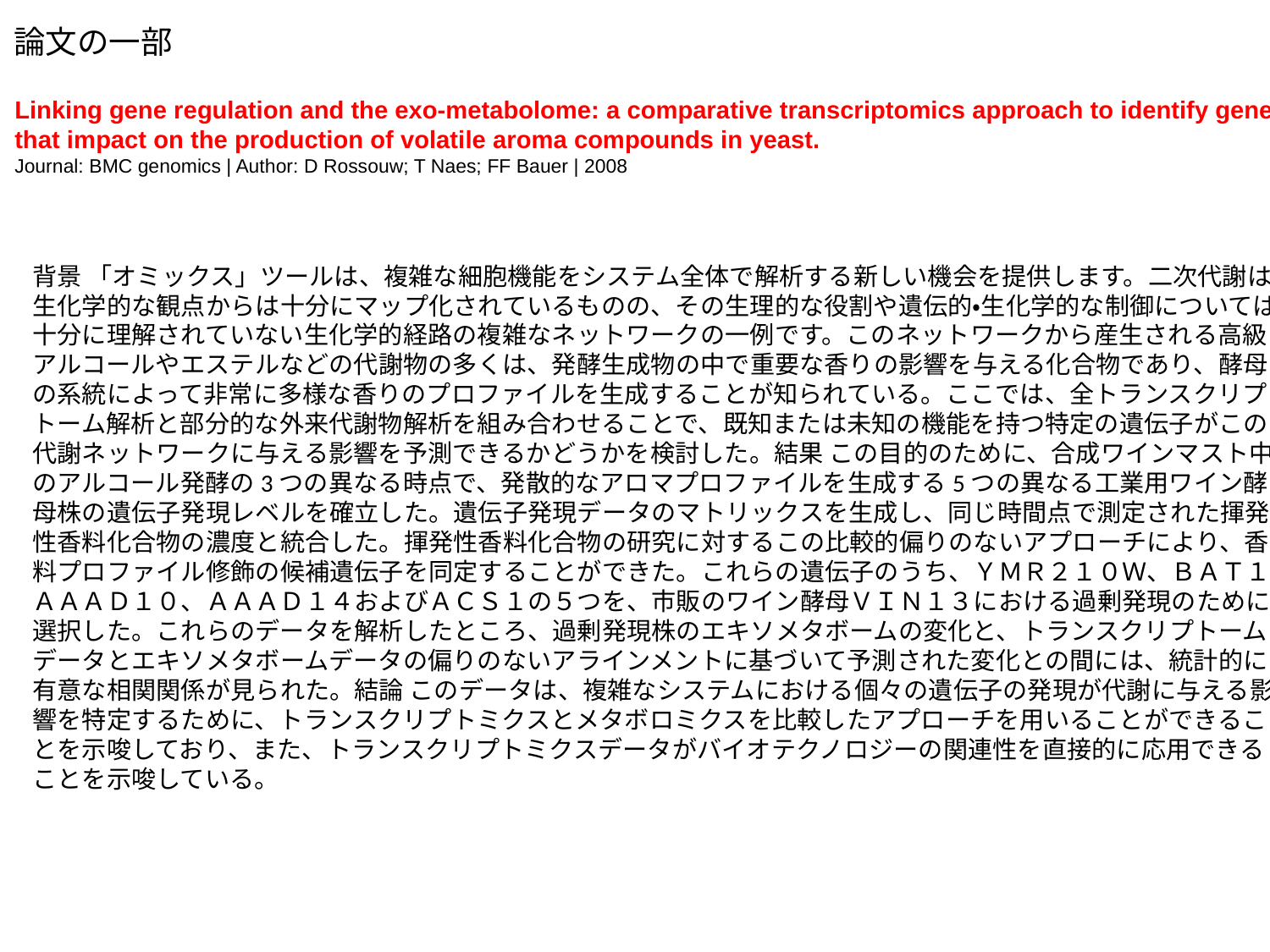

論文の一部
Linking gene regulation and the exo-metabolome: a comparative transcriptomics approach to identify genes
that impact on the production of volatile aroma compounds in yeast.
Journal: BMC genomics | Author: D Rossouw; T Naes; FF Bauer | 2008
背景 「オミックス」ツールは、複雑な細胞機能をシステム全体で解析する新しい機会を提供します。二次代謝は、生化学的な観点からは十分にマップ化されているものの、その生理的な役割や遺伝的・生化学的な制御については十分に理解されていない生化学的経路の複雑なネットワークの一例です。このネットワークから産生される高級アルコールやエステルなどの代謝物の多くは、発酵生成物の中で重要な香りの影響を与える化合物であり、酵母の系統によって非常に多様な香りのプロファイルを生成することが知られている。ここでは、全トランスクリプトーム解析と部分的な外来代謝物解析を組み合わせることで、既知または未知の機能を持つ特定の遺伝子がこの代謝ネットワークに与える影響を予測できるかどうかを検討した。結果 この目的のために、合成ワインマスト中のアルコール発酵の3つの異なる時点で、発散的なアロマプロファイルを生成する5つの異なる工業用ワイン酵母株の遺伝子発現レベルを確立した。遺伝子発現データのマトリックスを生成し、同じ時間点で測定された揮発性香料化合物の濃度と統合した。揮発性香料化合物の研究に対するこの比較的偏りのないアプローチにより、香料プロファイル修飾の候補遺伝子を同定することができた。これらの遺伝子のうち、ＹＭＲ２１０Ｗ、ＢＡＴ１、ＡＡＡＤ１０、ＡＡＡＤ１４およびＡＣＳ１の５つを、市販のワイン酵母ＶＩＮ１３における過剰発現のために選択した。これらのデータを解析したところ、過剰発現株のエキソメタボームの変化と、トランスクリプトームデータとエキソメタボームデータの偏りのないアラインメントに基づいて予測された変化との間には、統計的に有意な相関関係が見られた。結論 このデータは、複雑なシステムにおける個々の遺伝子の発現が代謝に与える影響を特定するために、トランスクリプトミクスとメタボロミクスを比較したアプローチを用いることができることを示唆しており、また、トランスクリプトミクスデータがバイオテクノロジーの関連性を直接的に応用できることを示唆している。